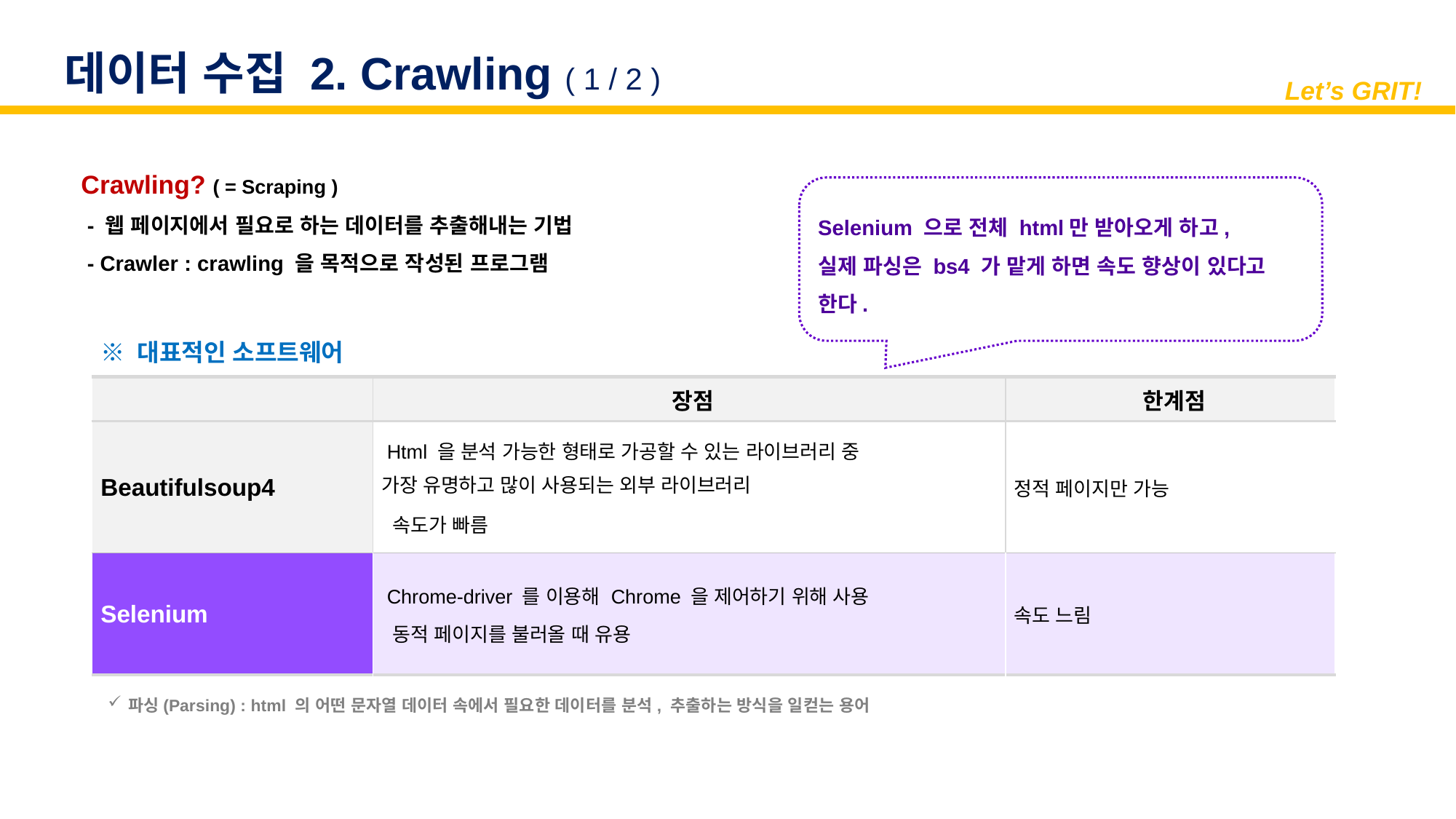

데이터 수집 2. Crawling ( 1 / 2 )
Let’s GRIT!
Crawling? ( = Scraping )
 - 웹 페이지에서 필요로 하는 데이터를 추출해내는 기법
 - Crawler : crawling 을 목적으로 작성된 프로그램
Selenium 으로 전체 html만 받아오게 하고,
실제 파싱은 bs4 가 맡게 하면 속도 향상이 있다고 한다.
| ※ 대표적인 소프트웨어 |  |  |
| --- | --- | --- |
|  | 장점 | 한계점 |
| Beautifulsoup4 | Html 을 분석 가능한 형태로 가공할 수 있는 라이브러리 중 가장 유명하고 많이 사용되는 외부 라이브러리 속도가 빠름 | 정적 페이지만 가능 |
| Selenium | Chrome-driver 를 이용해 Chrome 을 제어하기 위해 사용 동적 페이지를 불러올 때 유용 | 속도 느림 |
파싱(Parsing) : html 의 어떤 문자열 데이터 속에서 필요한 데이터를 분석, 추출하는 방식을 일컫는 용어